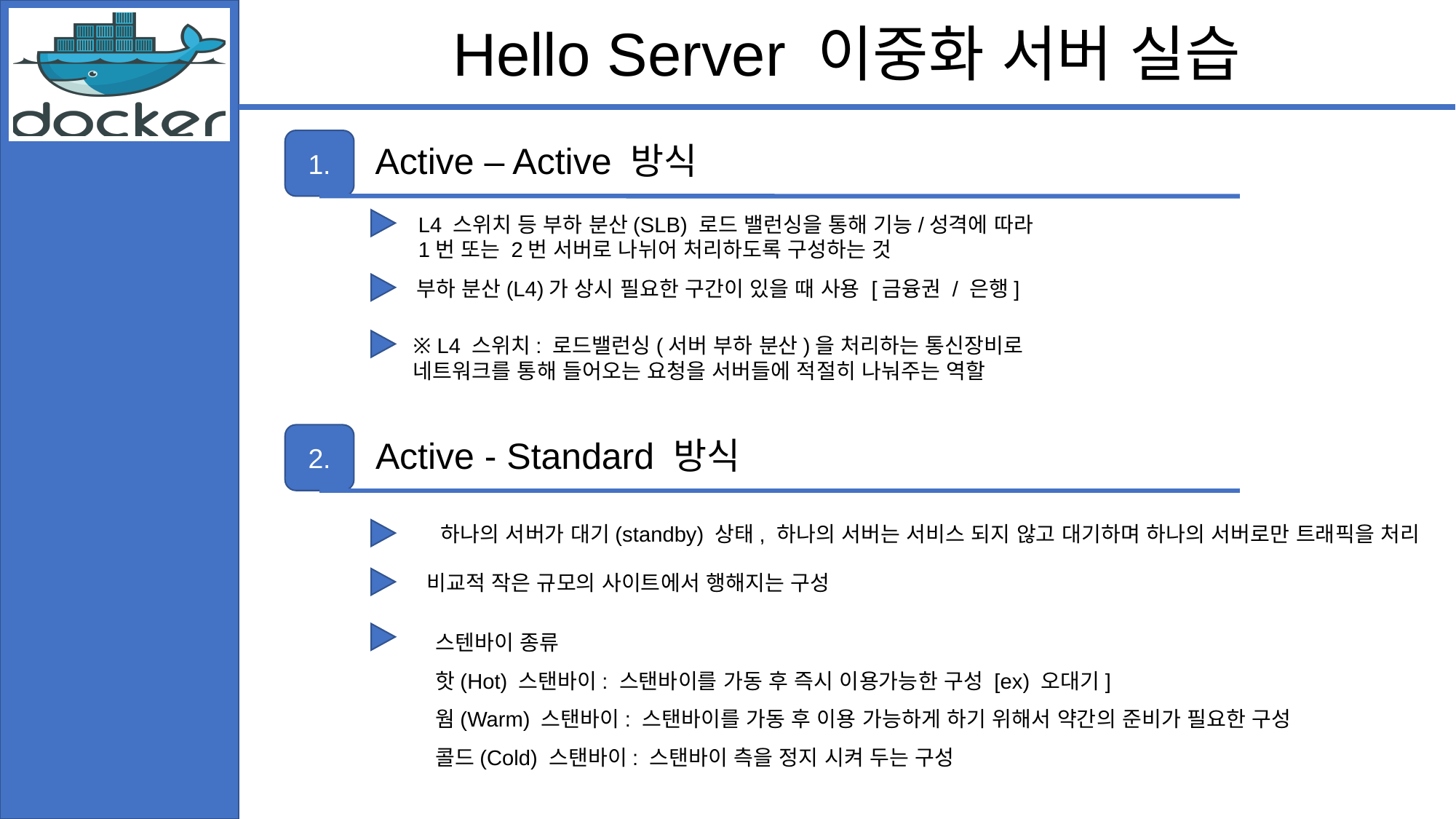

Hello Server 이중화 서버 실습
1.
Active – Active 방식
L4 스위치 등 부하 분산(SLB) 로드 밸런싱을 통해 기능/성격에 따라
1번 또는 2번 서버로 나뉘어 처리하도록 구성하는 것

부하 분산(L4)가 상시 필요한 구간이 있을 때 사용 [금융권 / 은행]

※ L4 스위치: 로드밸런싱(서버 부하 분산)을 처리하는 통신장비로
네트워크를 통해 들어오는 요청을 서버들에 적절히 나눠주는 역할

2.
Active - Standard 방식
하나의 서버가 대기(standby) 상태, 하나의 서버는 서비스 되지 않고 대기하며 하나의 서버로만 트래픽을 처리

비교적 작은 규모의 사이트에서 행해지는 구성

스텐바이 종류
핫(Hot) 스탠바이: 스탠바이를 가동 후 즉시 이용가능한 구성 [ex) 오대기]
웜(Warm) 스탠바이: 스탠바이를 가동 후 이용 가능하게 하기 위해서 약간의 준비가 필요한 구성
콜드(Cold) 스탠바이: 스탠바이 측을 정지 시켜 두는 구성